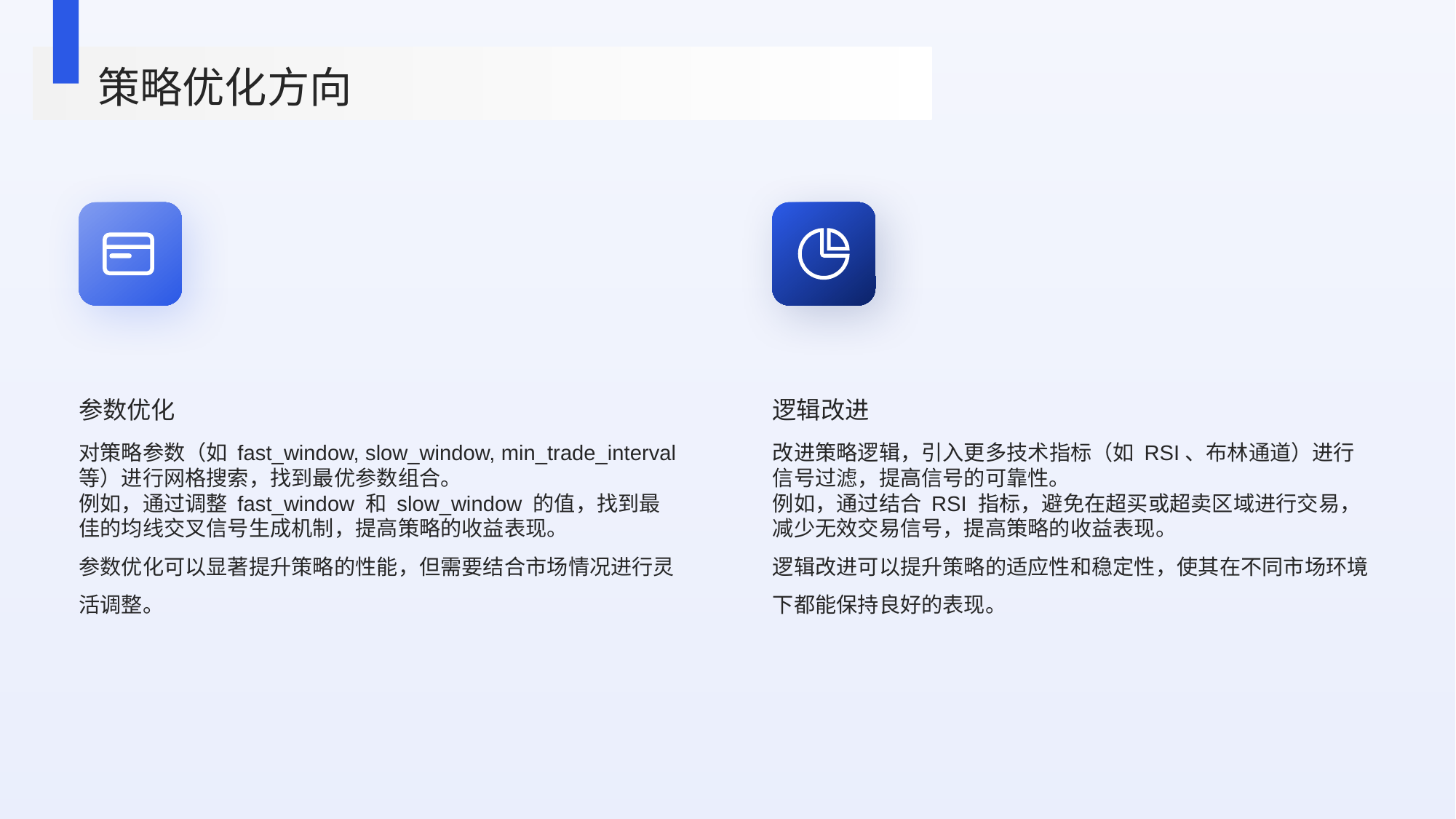

策略优化方向

参数优化
逻辑改进
对策略参数（如 fast_window, slow_window, min_trade_interval 等）进行网格搜索，找到最优参数组合。
例如，通过调整 fast_window 和 slow_window 的值，找到最佳的均线交叉信号生成机制，提高策略的收益表现。
参数优化可以显著提升策略的性能，但需要结合市场情况进行灵活调整。
改进策略逻辑，引入更多技术指标（如 RSI、布林通道）进行信号过滤，提高信号的可靠性。
例如，通过结合 RSI 指标，避免在超买或超卖区域进行交易，减少无效交易信号，提高策略的收益表现。
逻辑改进可以提升策略的适应性和稳定性，使其在不同市场环境下都能保持良好的表现。